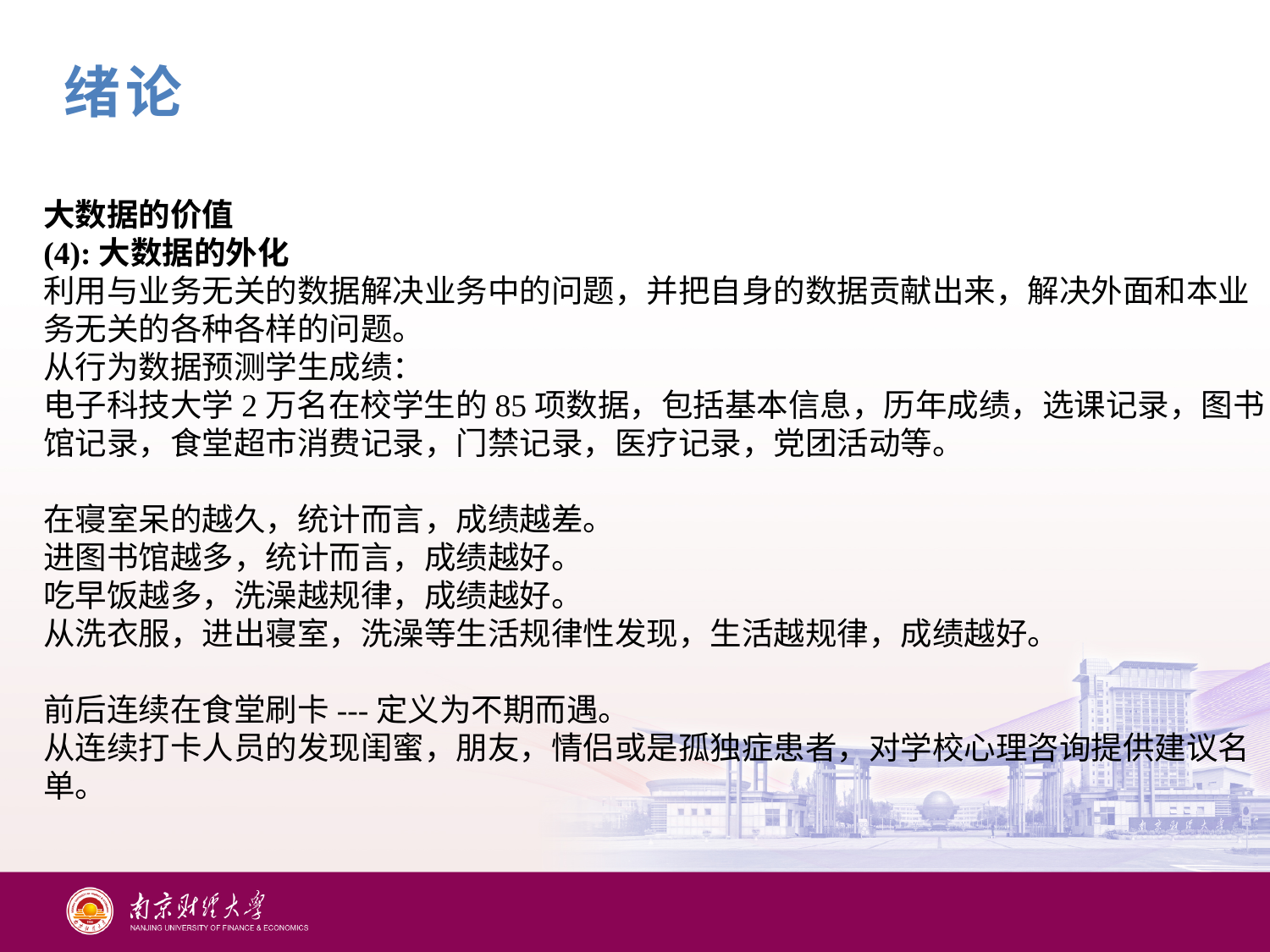

绪论

大数据的价值
(4):大数据的外化
利用与业务无关的数据解决业务中的问题，并把自身的数据贡献出来，解决外面和本业务无关的各种各样的问题。
从行为数据预测学生成绩：
电子科技大学2万名在校学生的85项数据，包括基本信息，历年成绩，选课记录，图书馆记录，食堂超市消费记录，门禁记录，医疗记录，党团活动等。
在寝室呆的越久，统计而言，成绩越差。
进图书馆越多，统计而言，成绩越好。
吃早饭越多，洗澡越规律，成绩越好。
从洗衣服，进出寝室，洗澡等生活规律性发现，生活越规律，成绩越好。
前后连续在食堂刷卡---定义为不期而遇。
从连续打卡人员的发现闺蜜，朋友，情侣或是孤独症患者，对学校心理咨询提供建议名单。